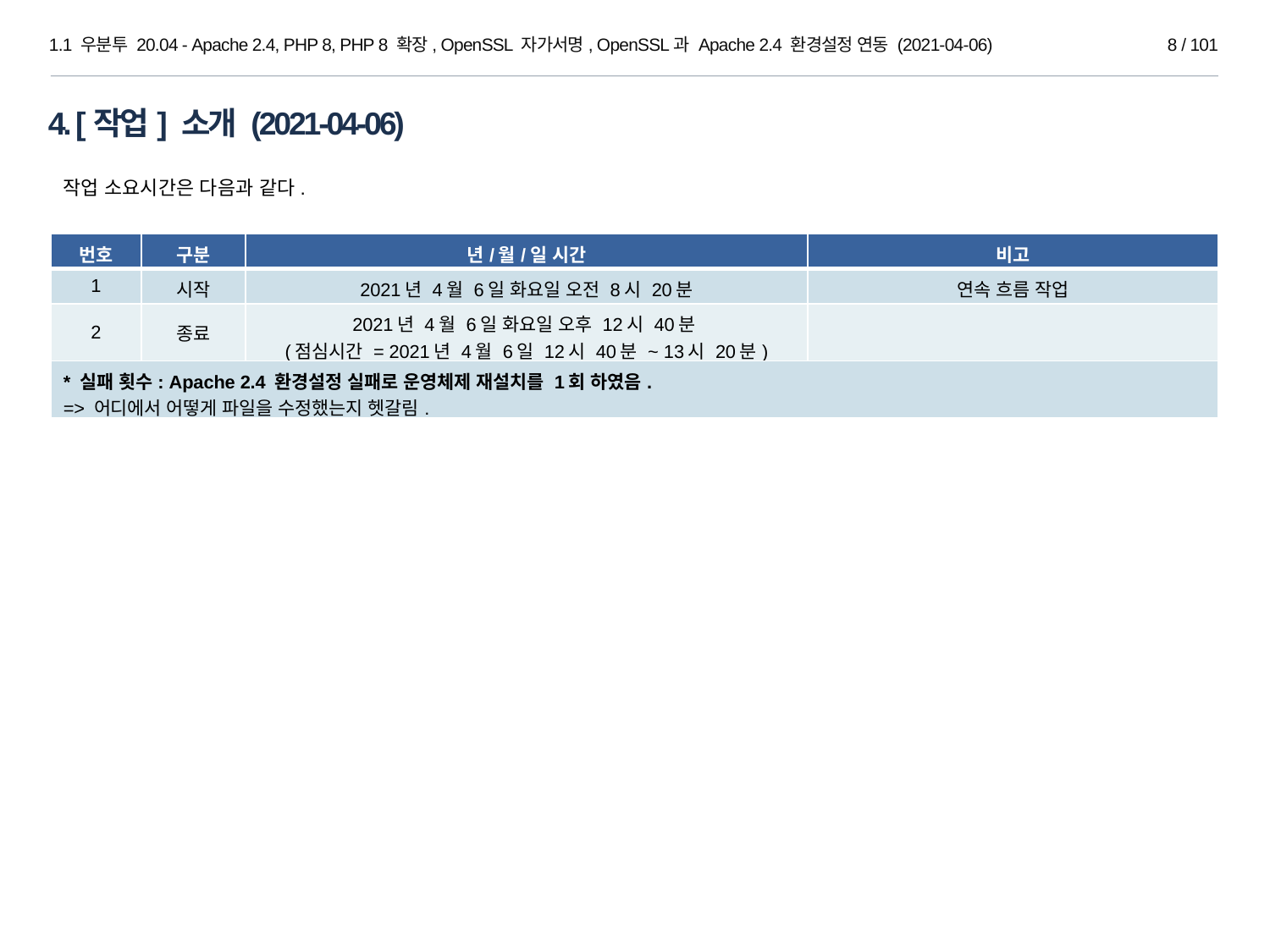

1.1 우분투 20.04 - Apache 2.4, PHP 8, PHP 8 확장, OpenSSL 자가서명, OpenSSL과 Apache 2.4 환경설정 연동 (2021-04-06)
8 / 101

4. [작업] 소개 (2021-04-06)
작업 소요시간은 다음과 같다.
| 번호 | 구분 | 년/월/일 시간 | 비고 |
| --- | --- | --- | --- |
| 1 | 시작 | 2021년 4월 6일 화요일 오전 8시 20분 | 연속 흐름 작업 |
| 2 | 종료 | 2021년 4월 6일 화요일 오후 12시 40분 (점심시간 = 2021년 4월 6일 12시 40분 ~ 13시 20분) |  |
| \* 실패 횟수: Apache 2.4 환경설정 실패로 운영체제 재설치를 1회 하였음. => 어디에서 어떻게 파일을 수정했는지 헷갈림. |  |  |  |